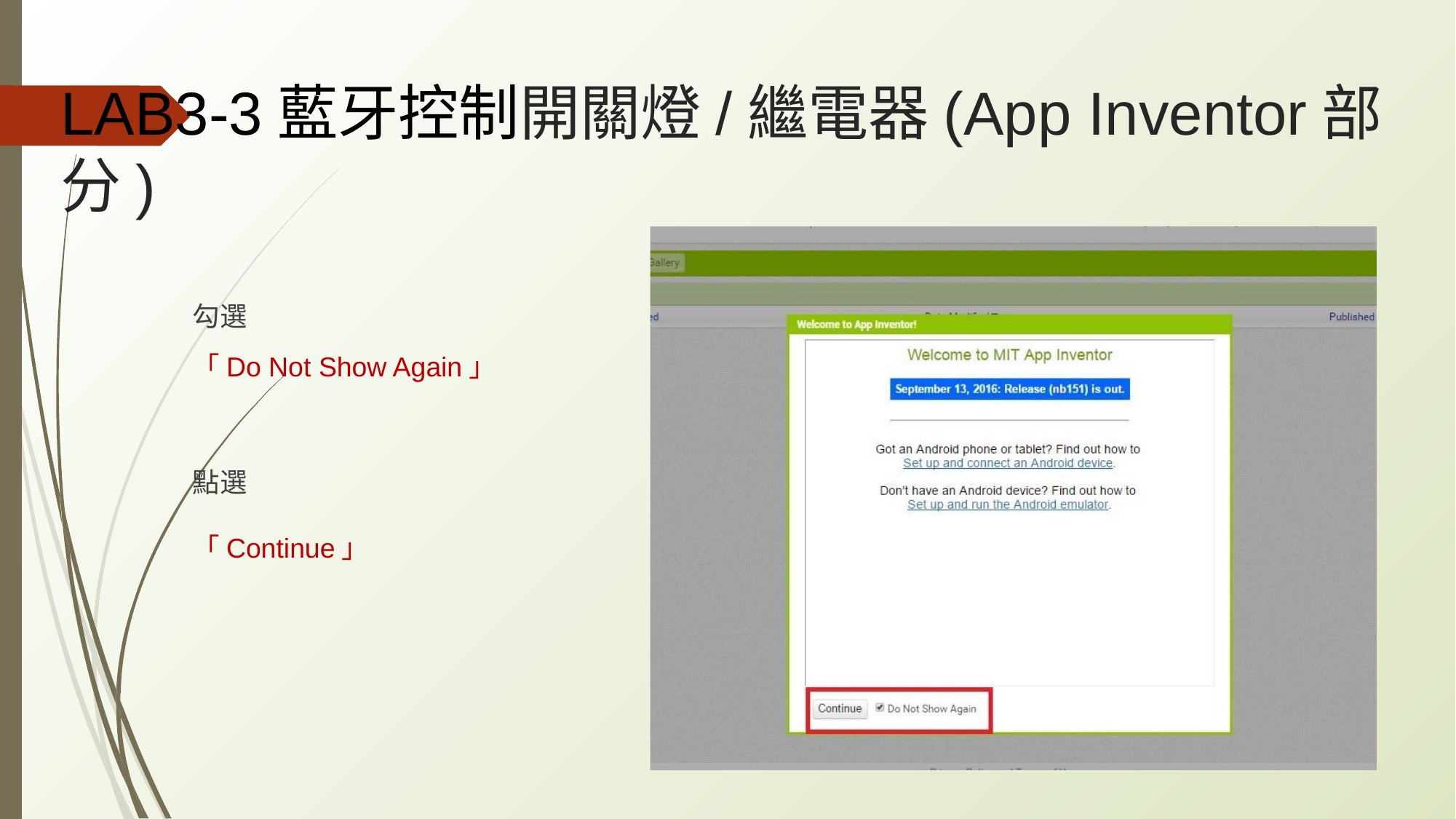

# LAB3-3藍牙控制開關燈/繼電器(App Inventor部分)

勾選
「Do Not Show Again」

點選

「Continue」